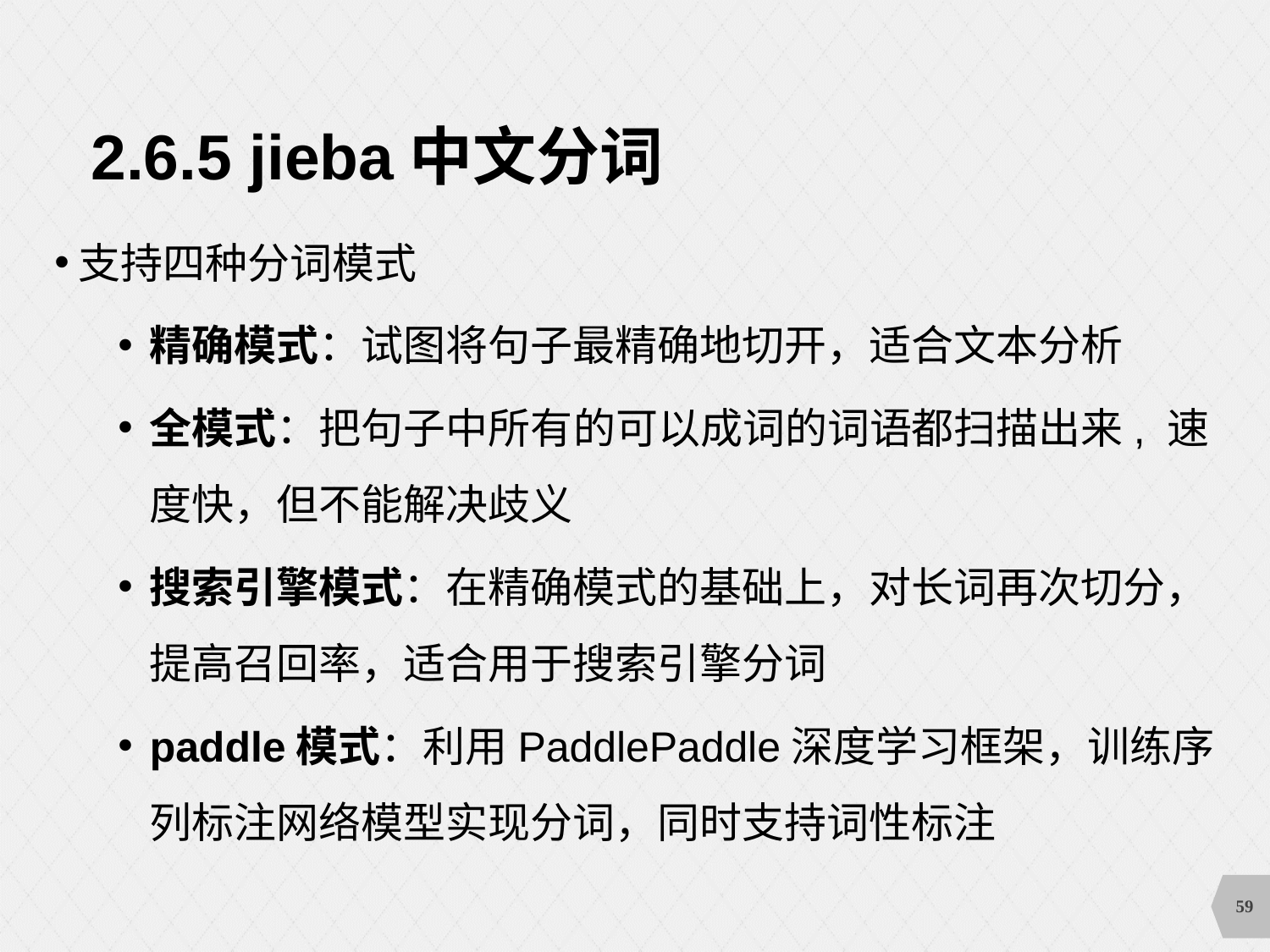

2.6.5 jieba中文分词
支持四种分词模式
精确模式：试图将句子最精确地切开，适合文本分析
全模式：把句子中所有的可以成词的词语都扫描出来, 速度快，但不能解决歧义
搜索引擎模式：在精确模式的基础上，对长词再次切分，提高召回率，适合用于搜索引擎分词
paddle模式：利用PaddlePaddle深度学习框架，训练序列标注网络模型实现分词，同时支持词性标注
59